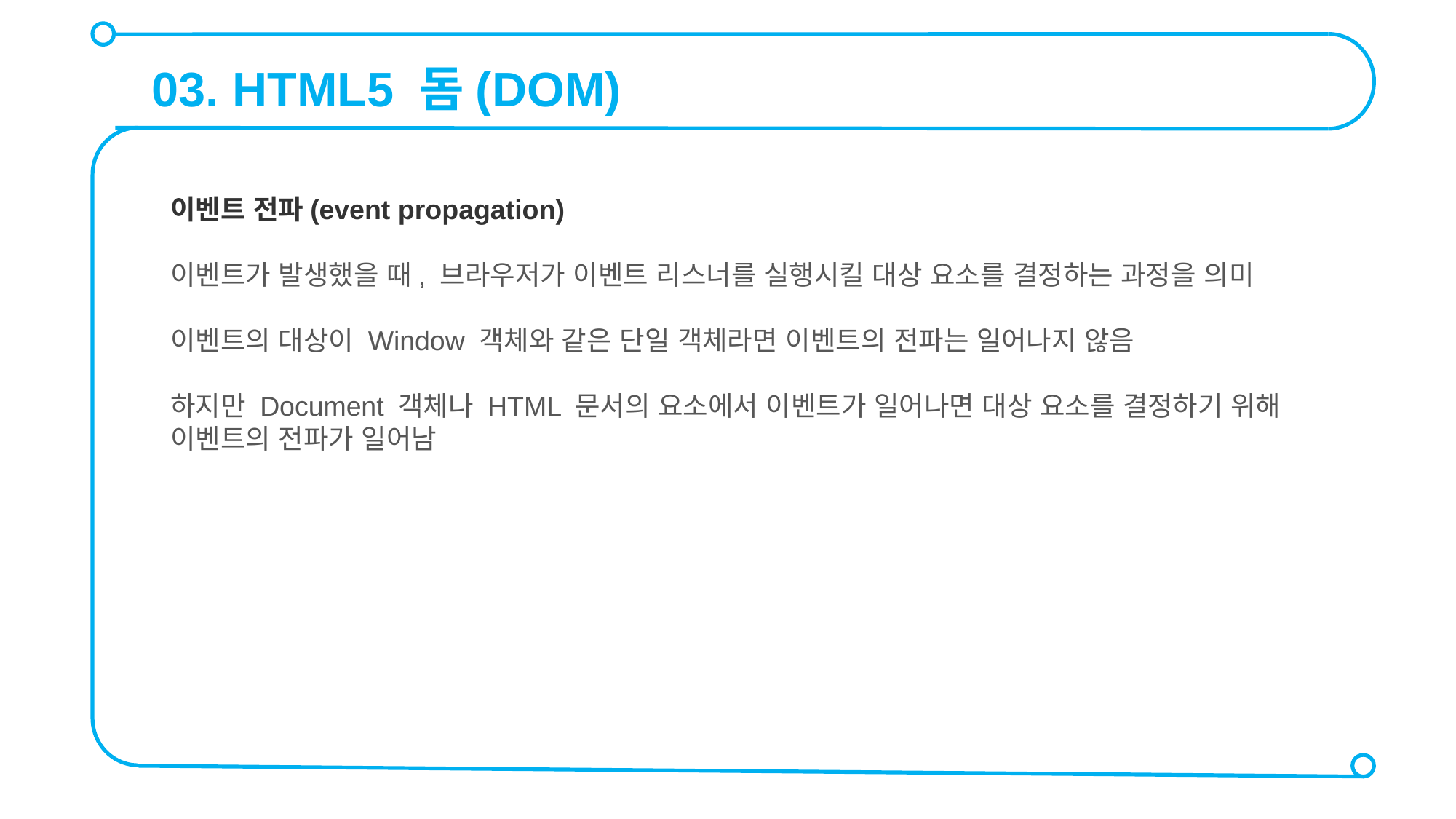

03. HTML5 돔(DOM)

이벤트 전파(event propagation)

이벤트가 발생했을 때, 브라우저가 이벤트 리스너를 실행시킬 대상 요소를 결정하는 과정을 의미

이벤트의 대상이 Window 객체와 같은 단일 객체라면 이벤트의 전파는 일어나지 않음

하지만 Document 객체나 HTML 문서의 요소에서 이벤트가 일어나면 대상 요소를 결정하기 위해 이벤트의 전파가 일어남